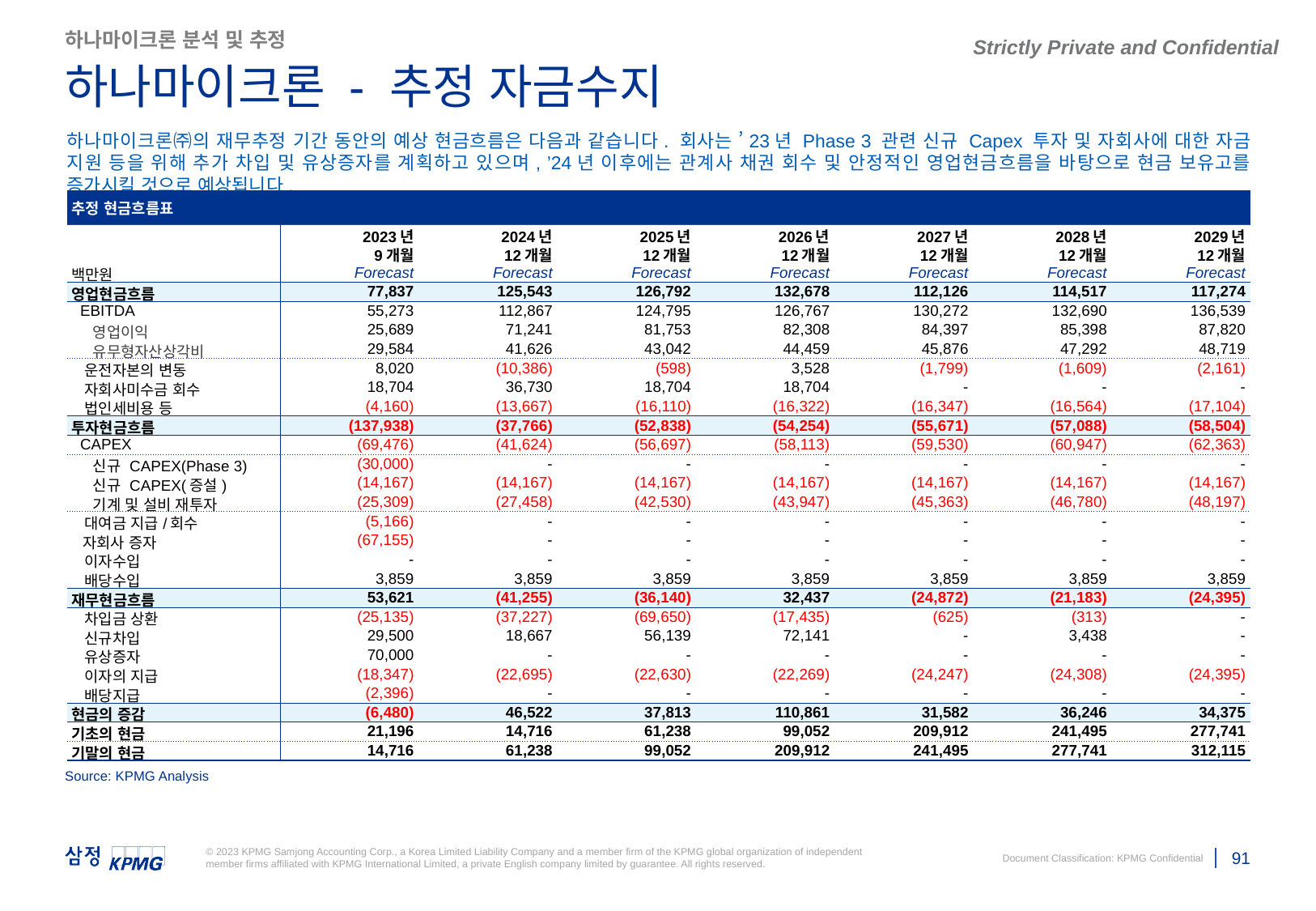

하나마이크론 분석 및 추정
하나마이크론 - 추정 자금수지
하나마이크론㈜의 재무추정 기간 동안의 예상 현금흐름은 다음과 같습니다. 회사는 ’23년 Phase 3 관련 신규 Capex 투자 및 자회사에 대한 자금 지원 등을 위해 추가 차입 및 유상증자를 계획하고 있으며, ’24년 이후에는 관계사 채권 회수 및 안정적인 영업현금흐름을 바탕으로 현금 보유고를 증가시킬 것으로 예상됩니다.
| 추정 현금흐름표 |  |  |  |  |  |  |  |
| --- | --- | --- | --- | --- | --- | --- | --- |
|  | 2023년 | 2024년 | 2025년 | 2026년 | 2027년 | 2028년 | 2029년 |
|  | 9개월 | 12개월 | 12개월 | 12개월 | 12개월 | 12개월 | 12개월 |
| 백만원 | Forecast | Forecast | Forecast | Forecast | Forecast | Forecast | Forecast |
| 영업현금흐름 | 77,837 | 125,543 | 126,792 | 132,678 | 112,126 | 114,517 | 117,274 |
| EBITDA | 55,273 | 112,867 | 124,795 | 126,767 | 130,272 | 132,690 | 136,539 |
| 영업이익 | 25,689 | 71,241 | 81,753 | 82,308 | 84,397 | 85,398 | 87,820 |
| 유무형자산상각비 | 29,584 | 41,626 | 43,042 | 44,459 | 45,876 | 47,292 | 48,719 |
| 운전자본의 변동 | 8,020 | (10,386) | (598) | 3,528 | (1,799) | (1,609) | (2,161) |
| 자회사미수금 회수 | 18,704 | 36,730 | 18,704 | 18,704 | - | - | - |
| 법인세비용 등 | (4,160) | (13,667) | (16,110) | (16,322) | (16,347) | (16,564) | (17,104) |
| 투자현금흐름 | (137,938) | (37,766) | (52,838) | (54,254) | (55,671) | (57,088) | (58,504) |
| CAPEX | (69,476) | (41,624) | (56,697) | (58,113) | (59,530) | (60,947) | (62,363) |
| 신규 CAPEX(Phase 3) | (30,000) | - | - | - | - | - | - |
| 신규 CAPEX(증설) | (14,167) | (14,167) | (14,167) | (14,167) | (14,167) | (14,167) | (14,167) |
| 기계 및 설비 재투자 | (25,309) | (27,458) | (42,530) | (43,947) | (45,363) | (46,780) | (48,197) |
| 대여금 지급/회수 | (5,166) | - | - | - | - | - | - |
| 자회사 증자 | (67,155) | - | - | - | - | - | - |
| 이자수입 | - | - | - | - | - | - | - |
| 배당수입 | 3,859 | 3,859 | 3,859 | 3,859 | 3,859 | 3,859 | 3,859 |
| 재무현금흐름 | 53,621 | (41,255) | (36,140) | 32,437 | (24,872) | (21,183) | (24,395) |
| 차입금 상환 | (25,135) | (37,227) | (69,650) | (17,435) | (625) | (313) | - |
| 신규차입 | 29,500 | 18,667 | 56,139 | 72,141 | - | 3,438 | - |
| 유상증자 | 70,000 | - | - | - | - | - | - |
| 이자의 지급 | (18,347) | (22,695) | (22,630) | (22,269) | (24,247) | (24,308) | (24,395) |
| 배당지급 | (2,396) | - | - | - | - | - | - |
| 현금의 증감 | (6,480) | 46,522 | 37,813 | 110,861 | 31,582 | 36,246 | 34,375 |
| 기초의 현금 | 21,196 | 14,716 | 61,238 | 99,052 | 209,912 | 241,495 | 277,741 |
| 기말의 현금 | 14,716 | 61,238 | 99,052 | 209,912 | 241,495 | 277,741 | 312,115 |
Source: KPMG Analysis